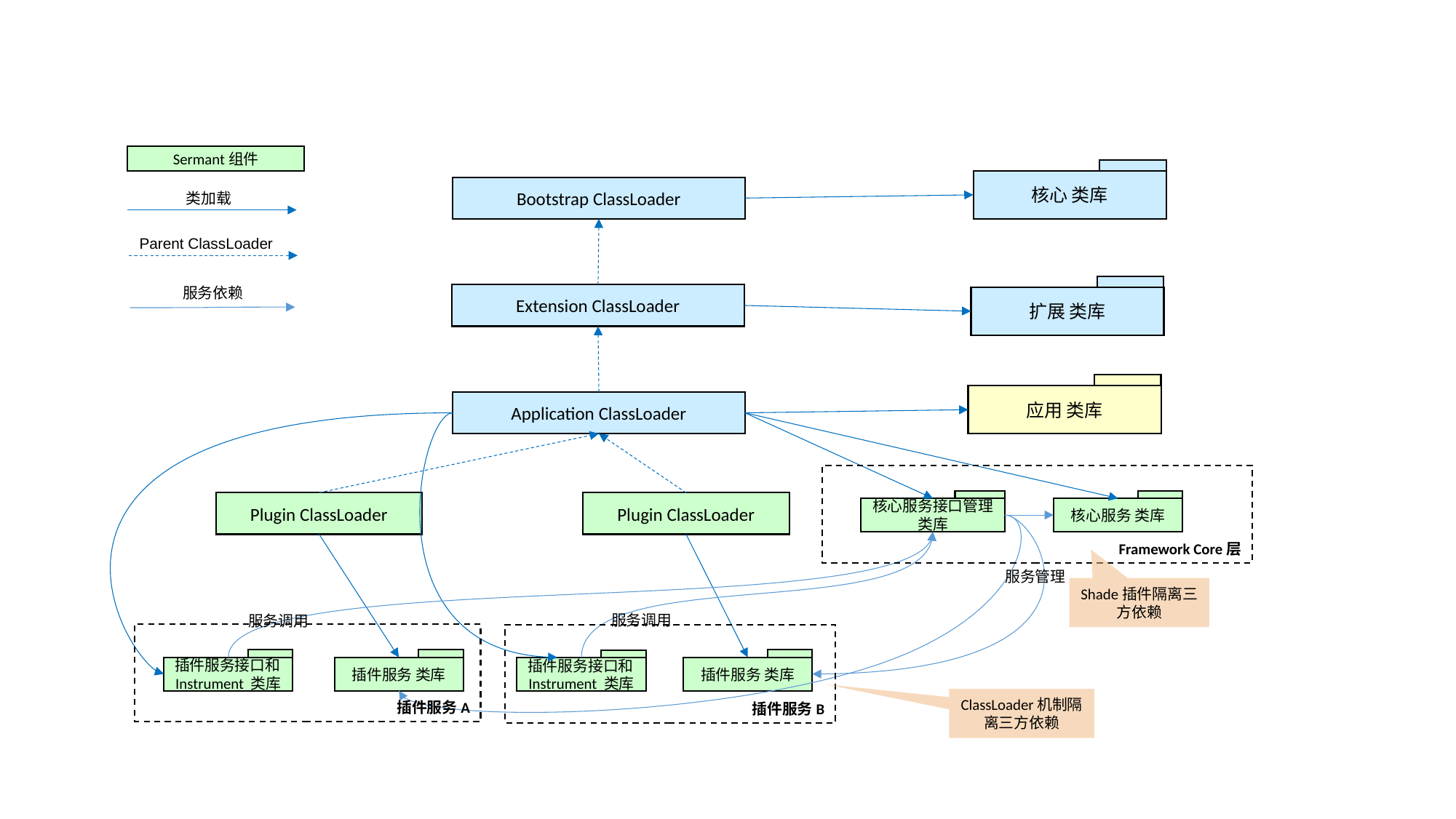

Sermant组件

核心 类库
Bootstrap ClassLoader
类加载
Parent ClassLoader

扩展 类库
服务依赖
Extension ClassLoader

应用 类库
Application ClassLoader
Framework Core层

核心服务接口管理 类库

核心服务 类库
Plugin ClassLoader
Plugin ClassLoader
服务管理
Shade插件隔离三方依赖
服务调用
服务调用
插件服务A
插件服务B

插件服务接口和Instrument 类库

插件服务 类库

插件服务 类库

插件服务接口和Instrument 类库
ClassLoader机制隔离三方依赖